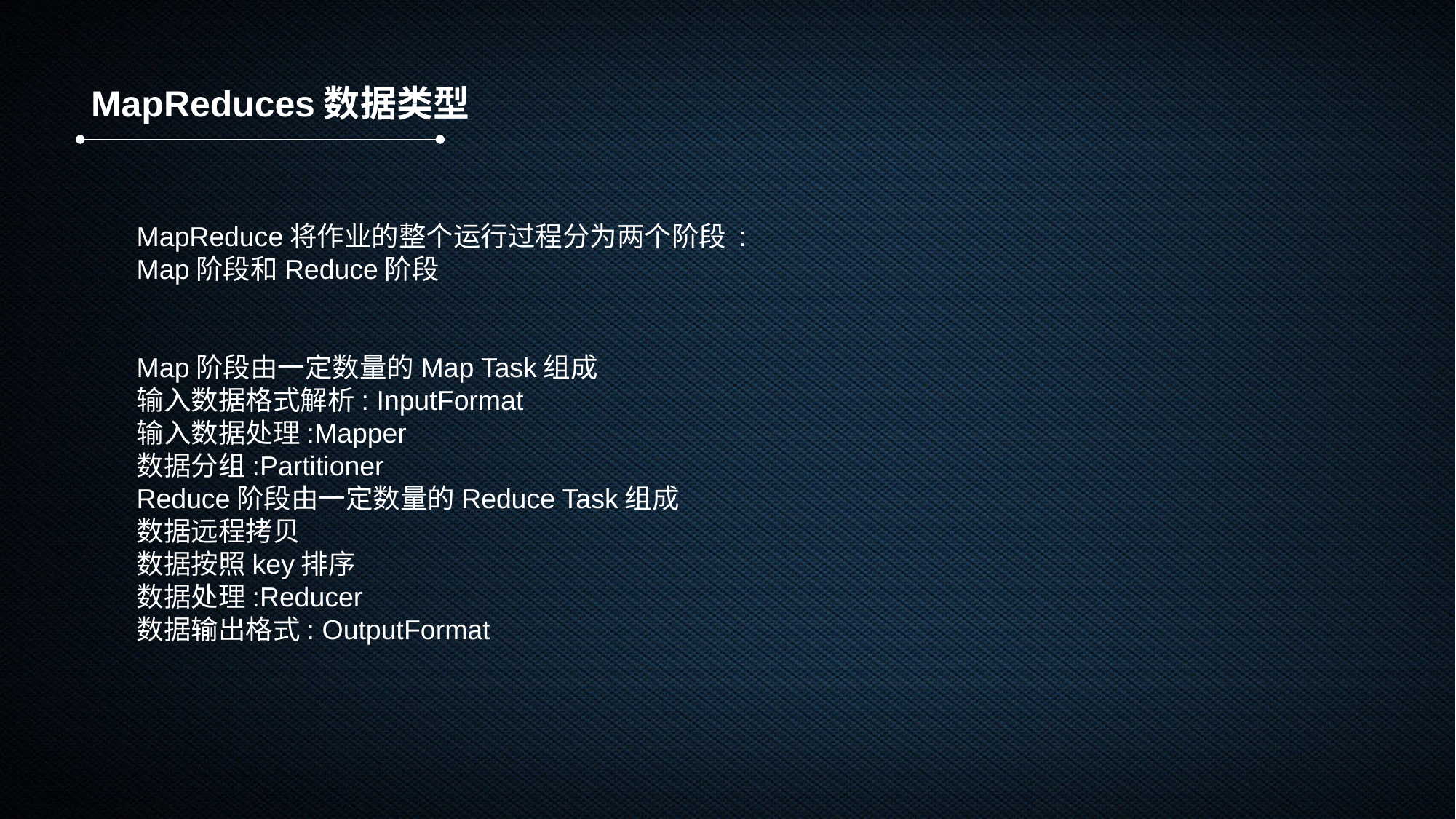

MapReduces数据类型
MapReduce将作业的整个运行过程分为两个阶段 :
Map阶段和Reduce阶段

Map阶段由一定数量的Map Task组成
输入数据格式解析: InputFormat
输入数据处理:Mapper
数据分组:Partitioner
Reduce阶段由一定数量的Reduce Task组成
数据远程拷贝
数据按照key排序
数据处理:Reducer
数据输出格式: OutputFormat